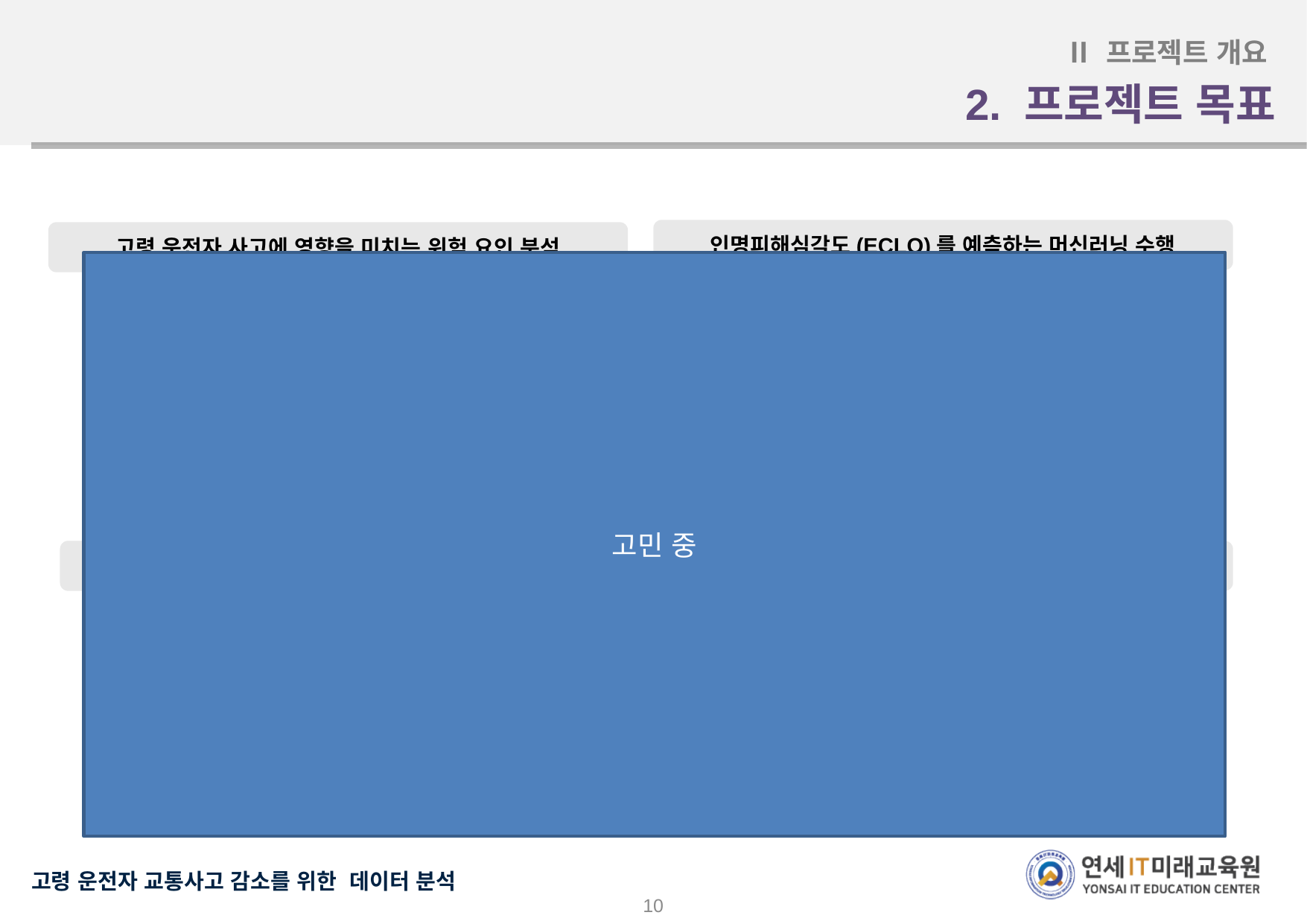

Ⅱ 프로젝트 개요
2. 프로젝트 목표
연구배경
(관심을 왜 갖게 됐나-> 용어 정의)
- 최근 시청역 사고를 비롯해서 고령 운전자에 의한 사고가 많이 발생
- > 그래서 고령 운전자란?
(고령 운전자 관련 현황)
- 고령화 : 고령화에 따른 65세 이상 고령인구 예상 추이
- 고령 운전자 수 : 고령 운전면허 소지자수 증가 추세
- > 그래서 : 초고령 사회진입으로 고령 운전자 증가/ 교통사고 위험성 증가
(대책 필요 > 정부 추진 : 자진반납 권고)
- 고령 운전자 증가에 비해 낮은 자진 반납율
(그래서 우리는...)
- 목표 : 고령 운전자 교통사고에 영향력이 큰 요인을 찾아내고 그를 활용해서 예보시스템을 구축하고자 함

초고령화 사회의 시작으로 고령 운전자수는 폭발적으로 늘어날 예정
인명피해심각도(ECLO)를 예측하는 머신러닝 수행
고령 운전자 사고에 영향을 미치는 위험 요인 분석
고민 중

자진반납율은 3% 미만으로 낮은 상황에서 고령 운전자의 사고율을 낮추기 위해 빅데이터 분석 수행
2018년부터 2023년까지의 수원시 교통사고 데이터 기준
초고령화 사회의 시작으로 노인운전자수는 폭발적으로 늘어날 예정

노인운전자에 대한 교통사고가 계속적으로 증가할 것으로 판단되어, 예방차원에서 “노인운전자 교통사고 예보시스템” 구축을 시도

노인운전자의 인지 및 신체능력을 제외하고
   여러가지 외부 요소를 고려하여 “요인별 위험지수”를 정립

지역은 전국이 아닌 수원시로 한정 (세분화 : 동 단위)

데이터 정제를 통해 계산된 '조건에 따른 위험지수'를 기준으로
   지역별 실시간 사고 발생 위험도 시각화 및 예보 서비스 구현
조건 설정에 따른 수원시 교통사고 데이터 제공
수원시 사고 발생 예보를 위한 단계 구분도 구현
10